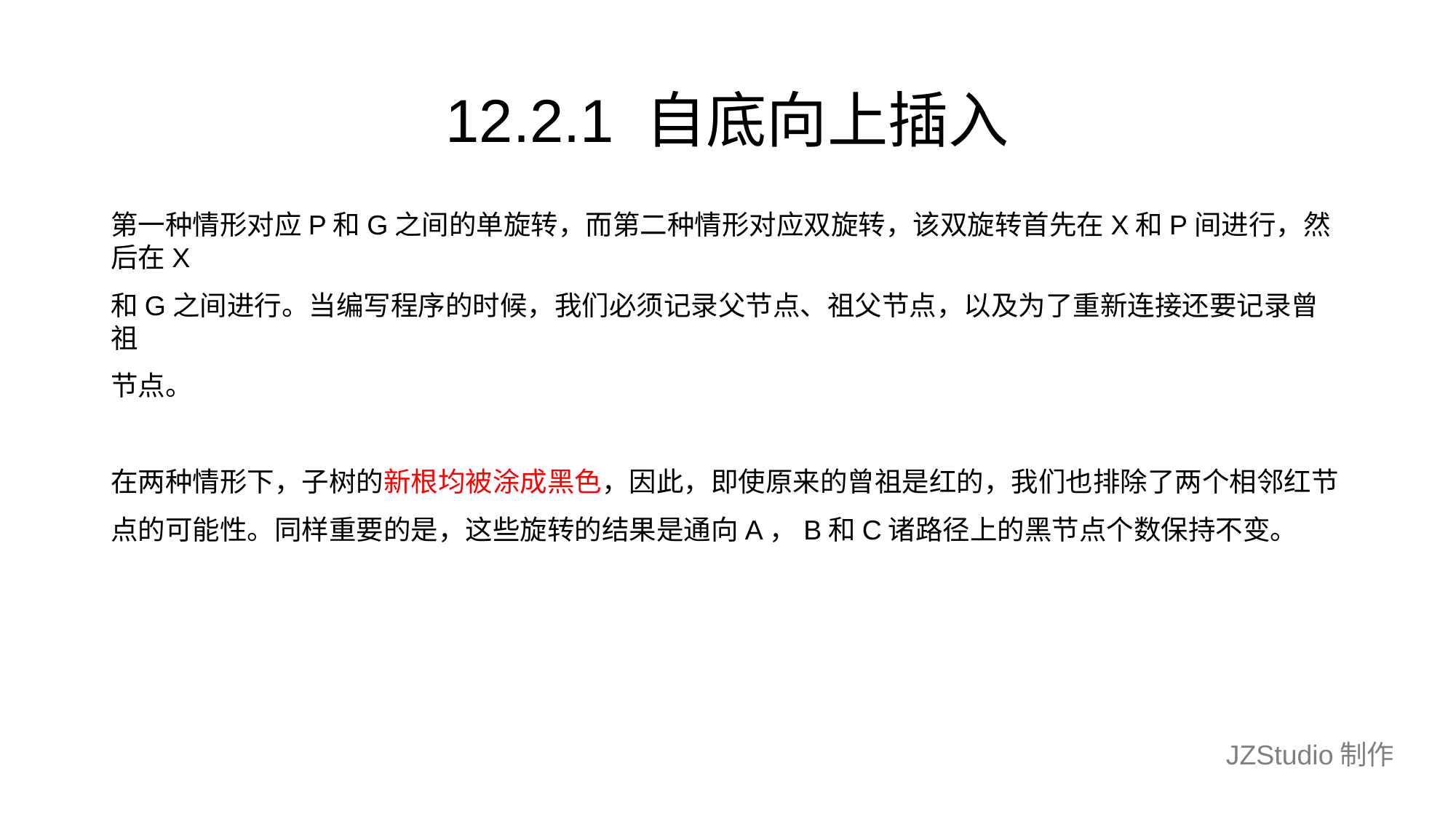

# 12.2.1 自底向上插入
第一种情形对应P和G之间的单旋转，而第二种情形对应双旋转，该双旋转首先在X和P间进行，然后在X
和G之间进行。当编写程序的时候，我们必须记录父节点、祖父节点，以及为了重新连接还要记录曾祖
节点。

在两种情形下，子树的新根均被涂成黑色，因此，即使原来的曾祖是红的，我们也排除了两个相邻红节
点的可能性。同样重要的是，这些旋转的结果是通向A，B和C诸路径上的黑节点个数保持不变。